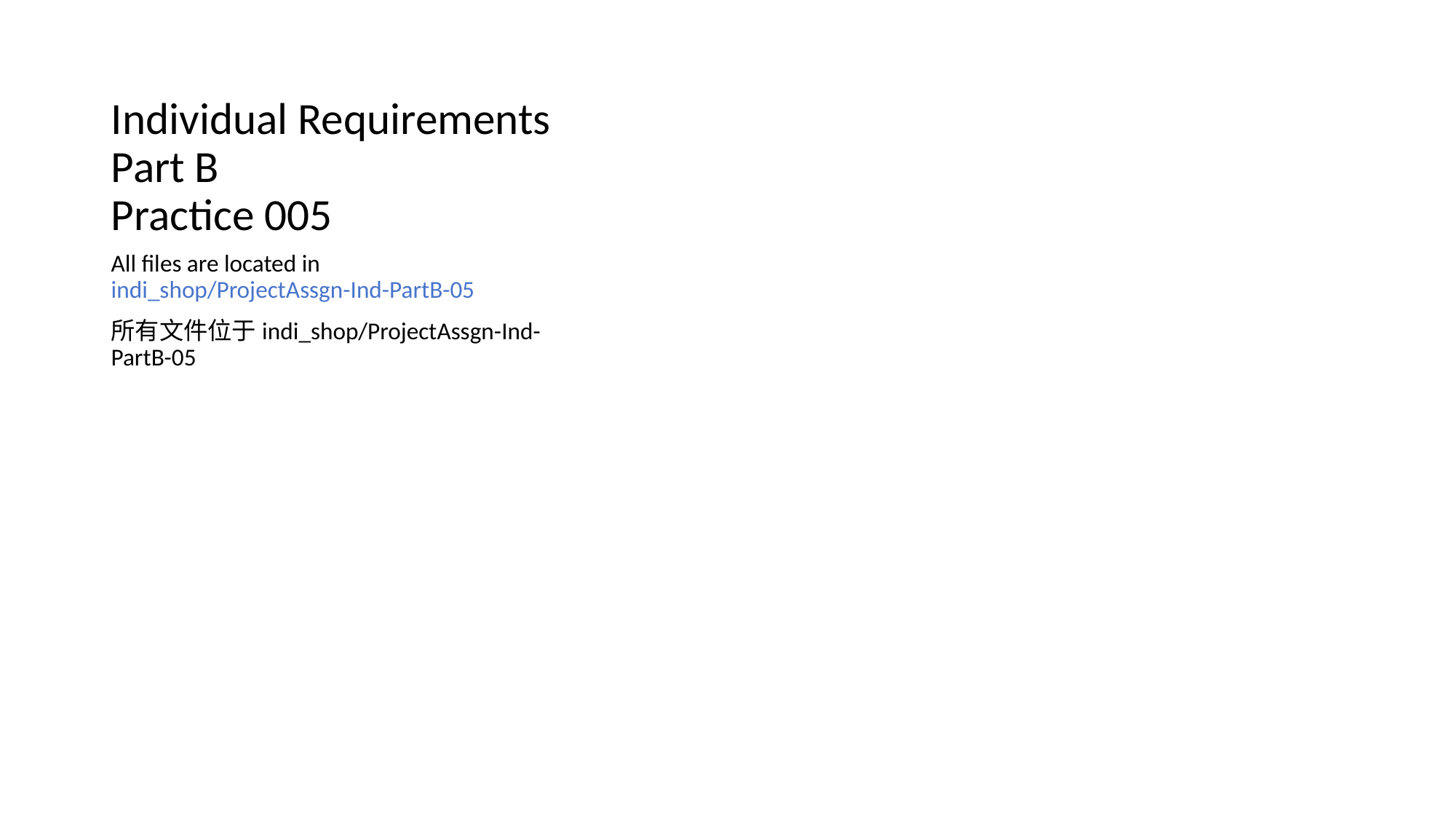

# Individual Requirements Part B Practice 005

All files are located in indi_shop/ProjectAssgn-Ind-PartB-05
所有文件位于indi_shop/ProjectAssgn-Ind-PartB-05